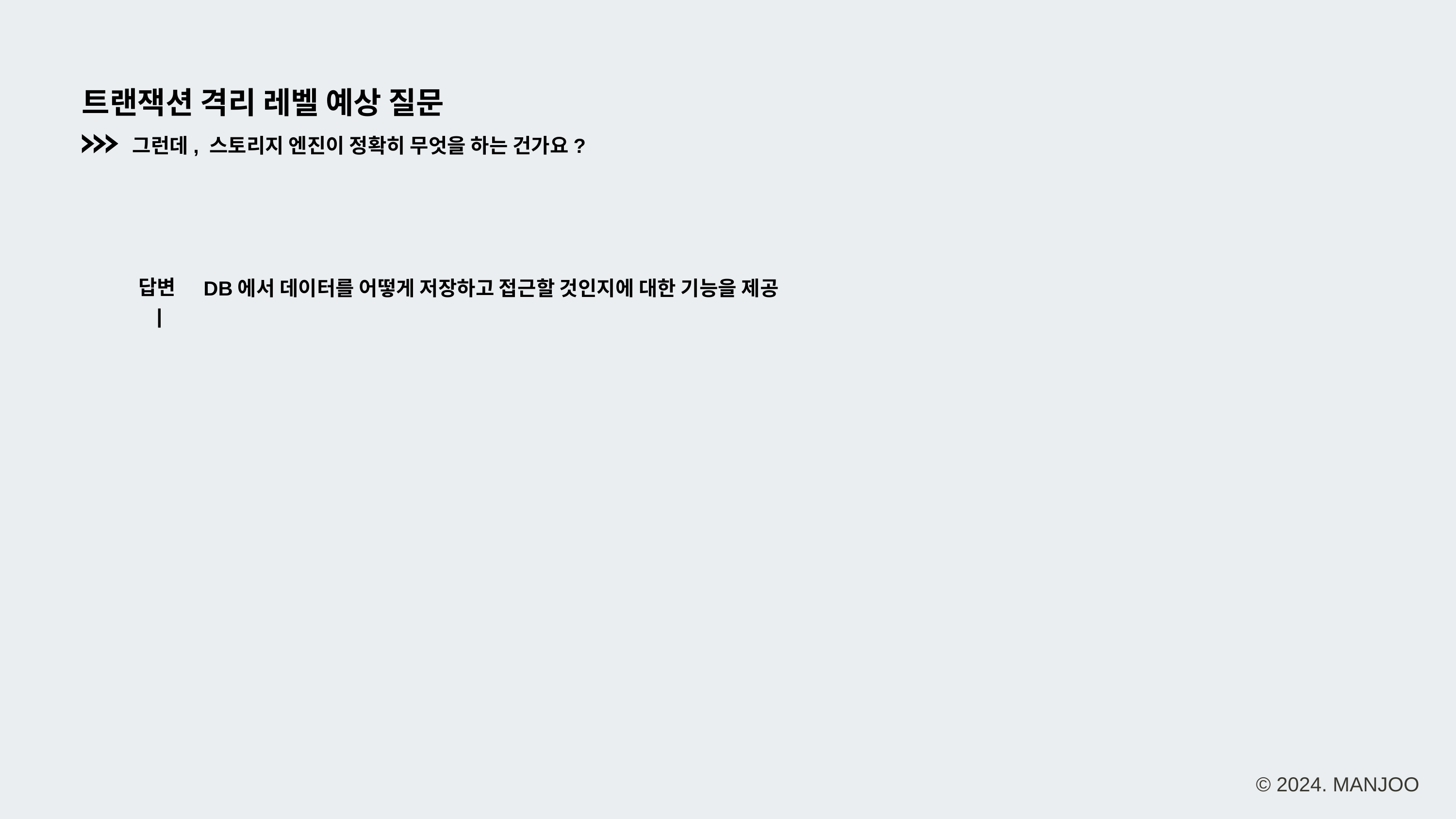

트랜잭션 격리 레벨 예상 질문
그런데, 스토리지 엔진이 정확히 무엇을 하는 건가요?

답변  |
DB에서 데이터를 어떻게 저장하고 접근할 것인지에 대한 기능을 제공
© 2024. MANJOO